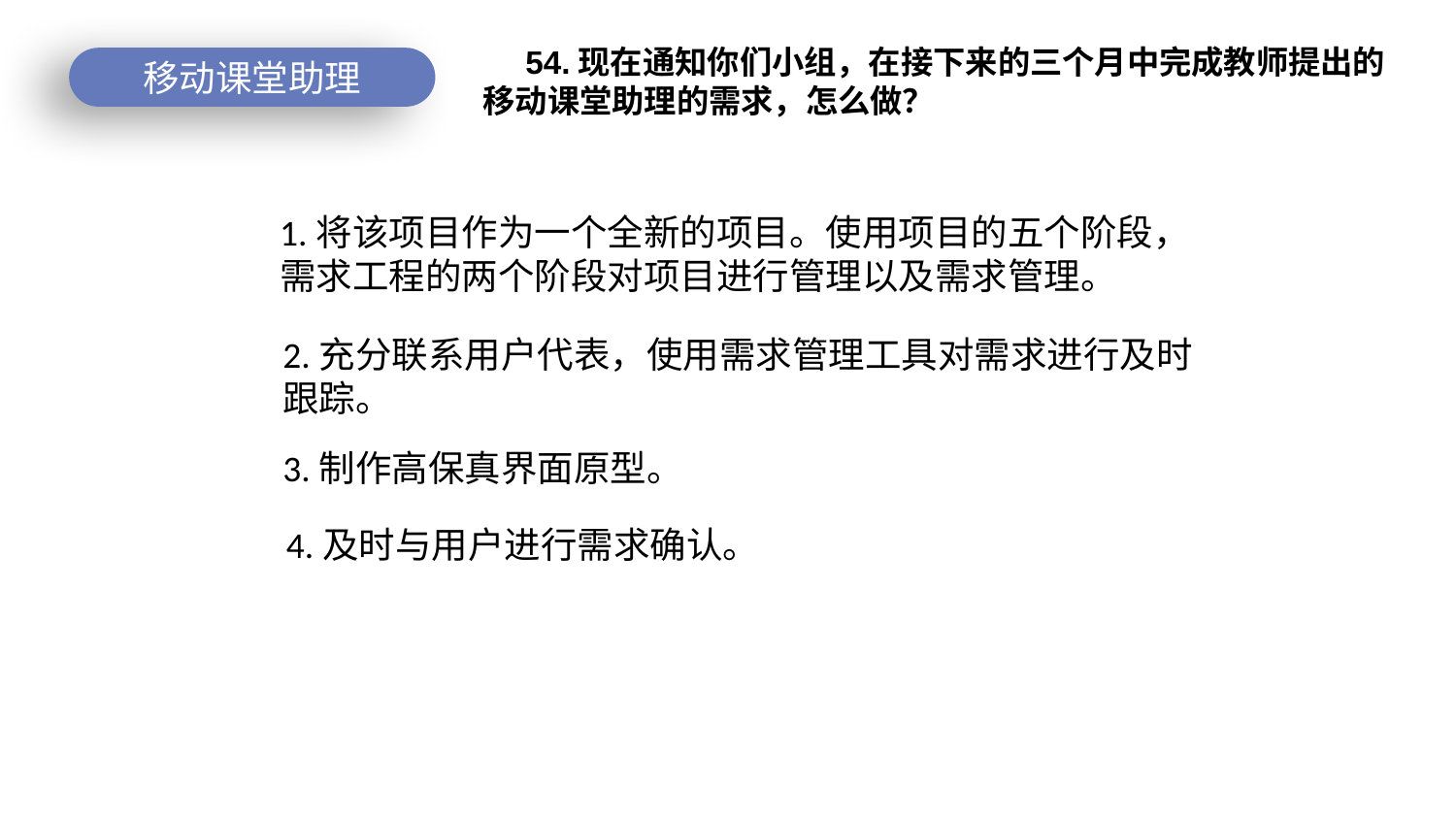

54.现在通知你们小组，在接下来的三个月中完成教师提出的移动课堂助理的需求，怎么做？
移动课堂助理
1.将该项目作为一个全新的项目。使用项目的五个阶段，需求工程的两个阶段对项目进行管理以及需求管理。
2.充分联系用户代表，使用需求管理工具对需求进行及时跟踪。
3.制作高保真界面原型。
4.及时与用户进行需求确认。